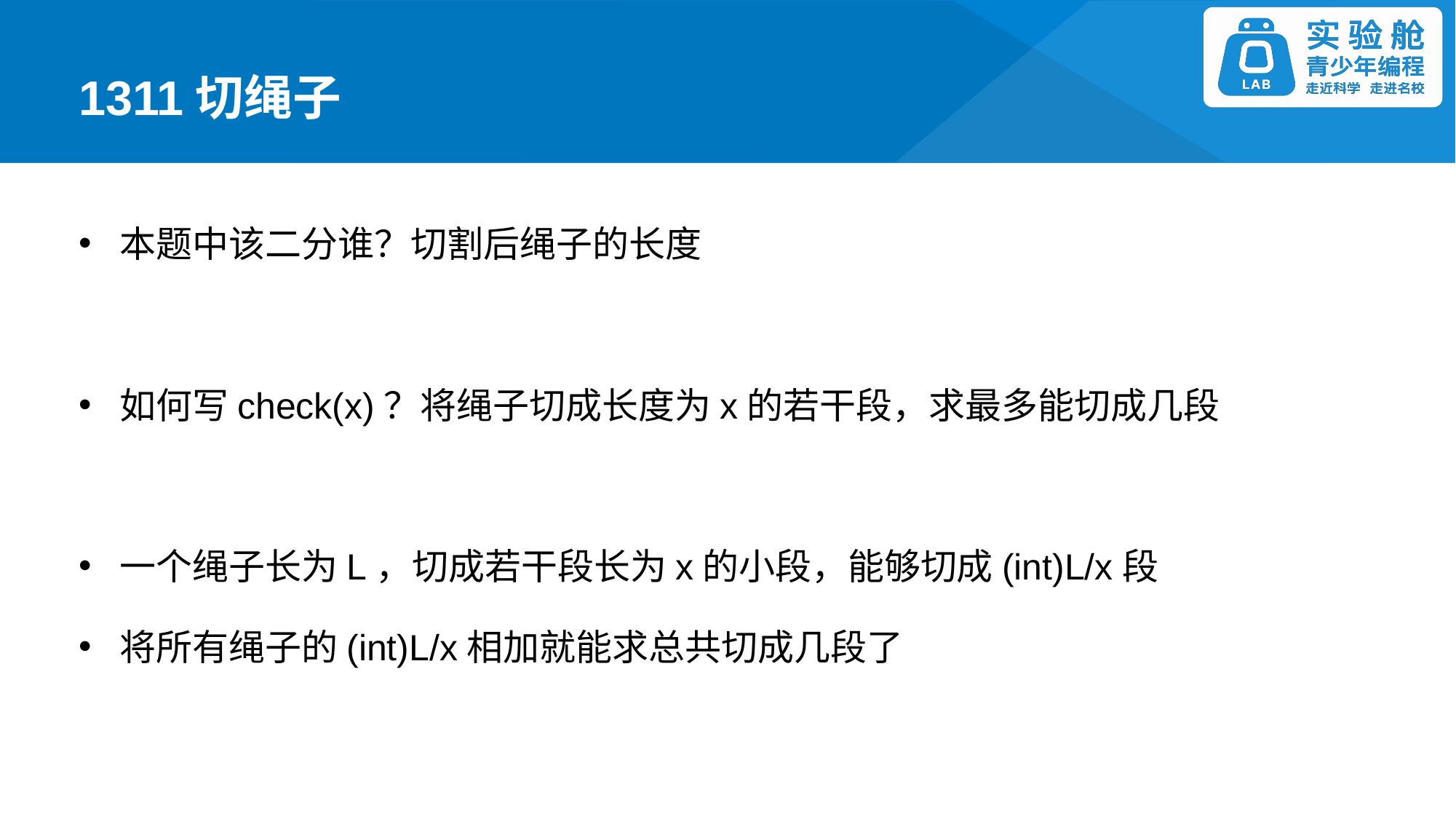

1311切绳子
本题中该二分谁？切割后绳子的长度

如何写check(x)？将绳子切成长度为x的若干段，求最多能切成几段

一个绳子长为L，切成若干段长为x的小段，能够切成(int)L/x段
将所有绳子的(int)L/x相加就能求总共切成几段了